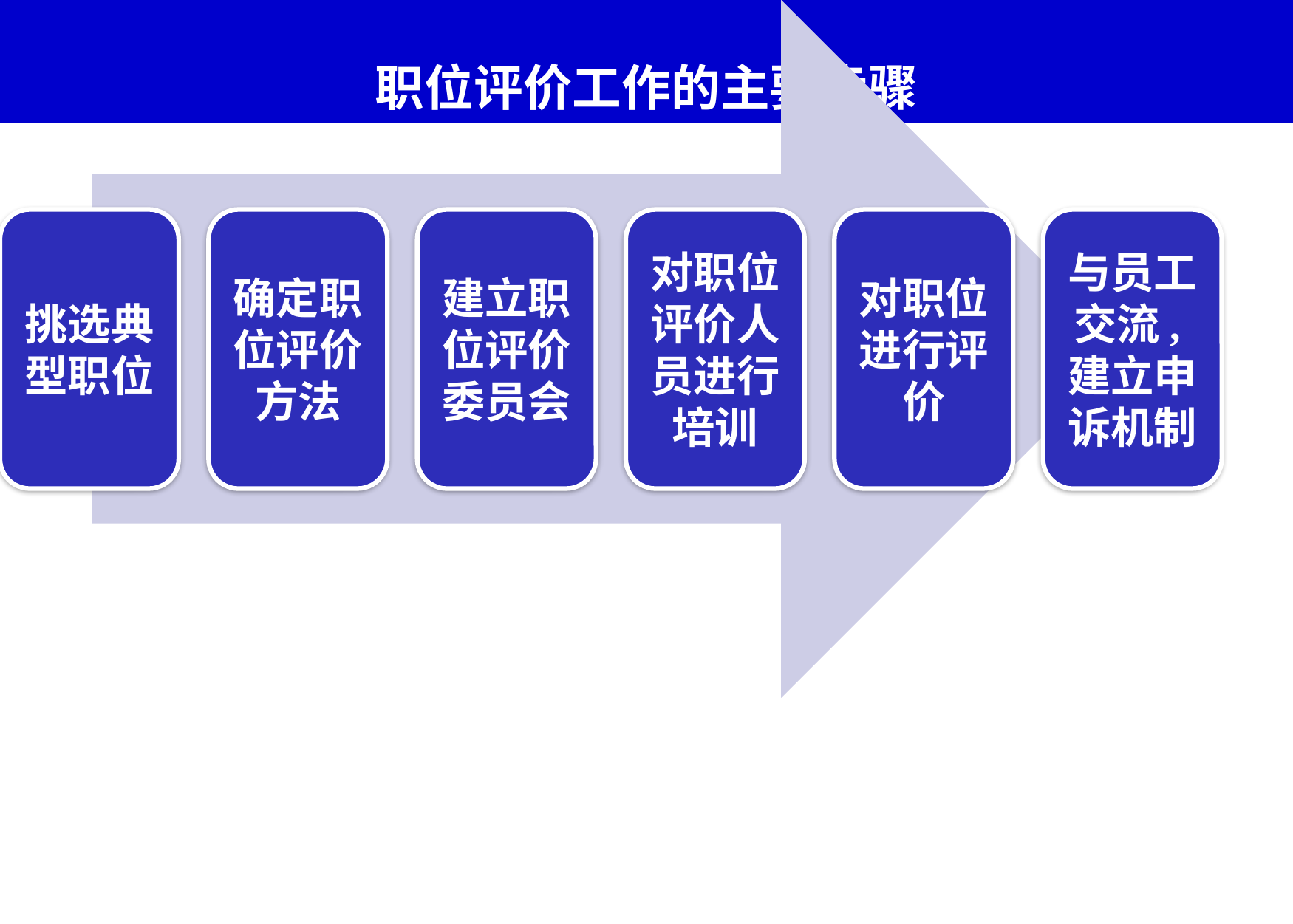

# 职位评价工作的主要步骤
挑选典型职位
确定职位评价方法
建立职位评价委员会
对职位评价人员进行培训
对职位进行评价
与员工交流,建立申诉机制